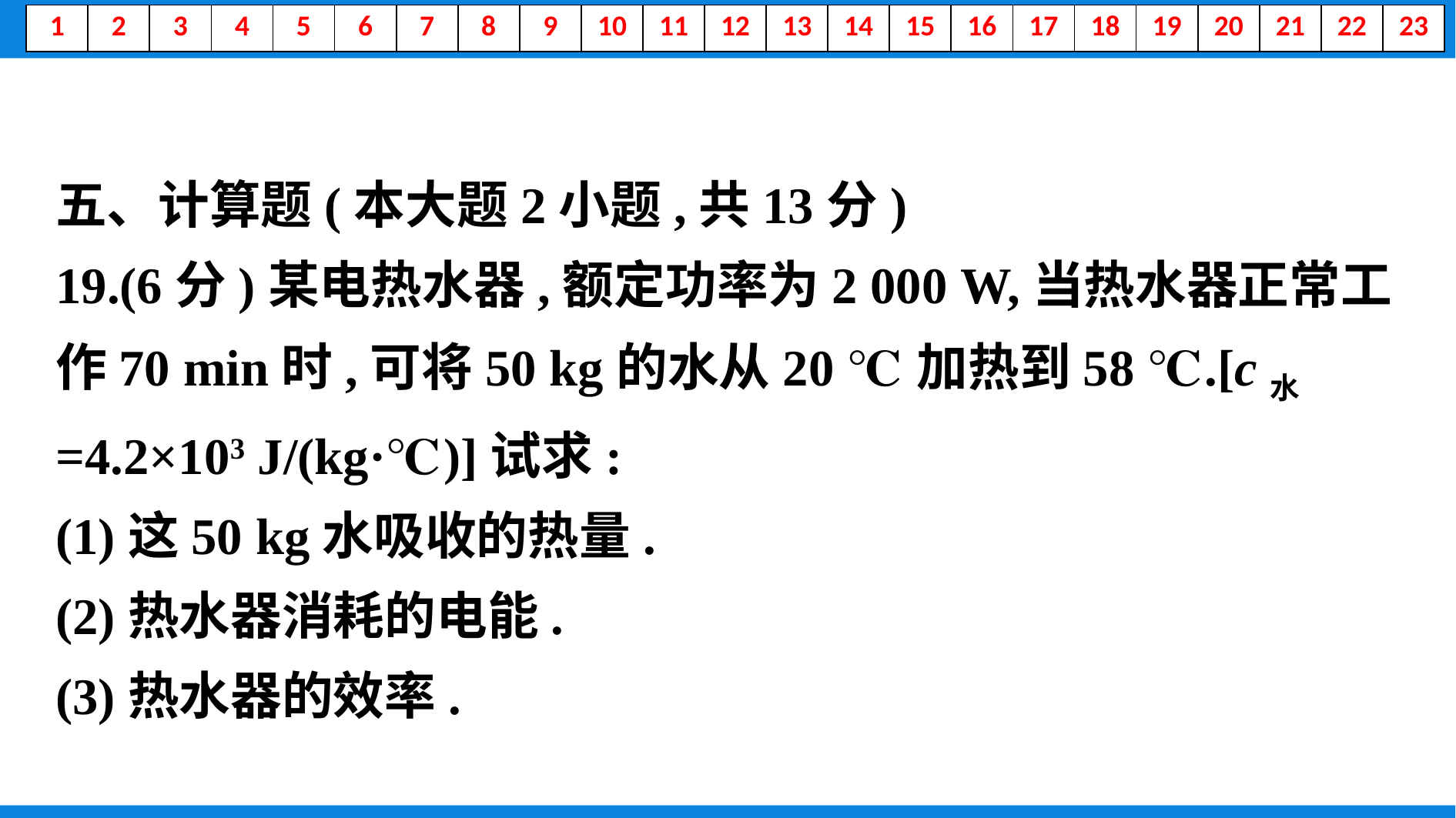

五、计算题(本大题2小题,共13分)
19.(6分)某电热水器,额定功率为2 000 W,当热水器正常工作70 min时,可将50 kg的水从20 ℃加热到58 ℃.[c水=4.2×103 J/(kg·℃)]试求:
(1)这50 kg水吸收的热量.
(2)热水器消耗的电能.
(3)热水器的效率.